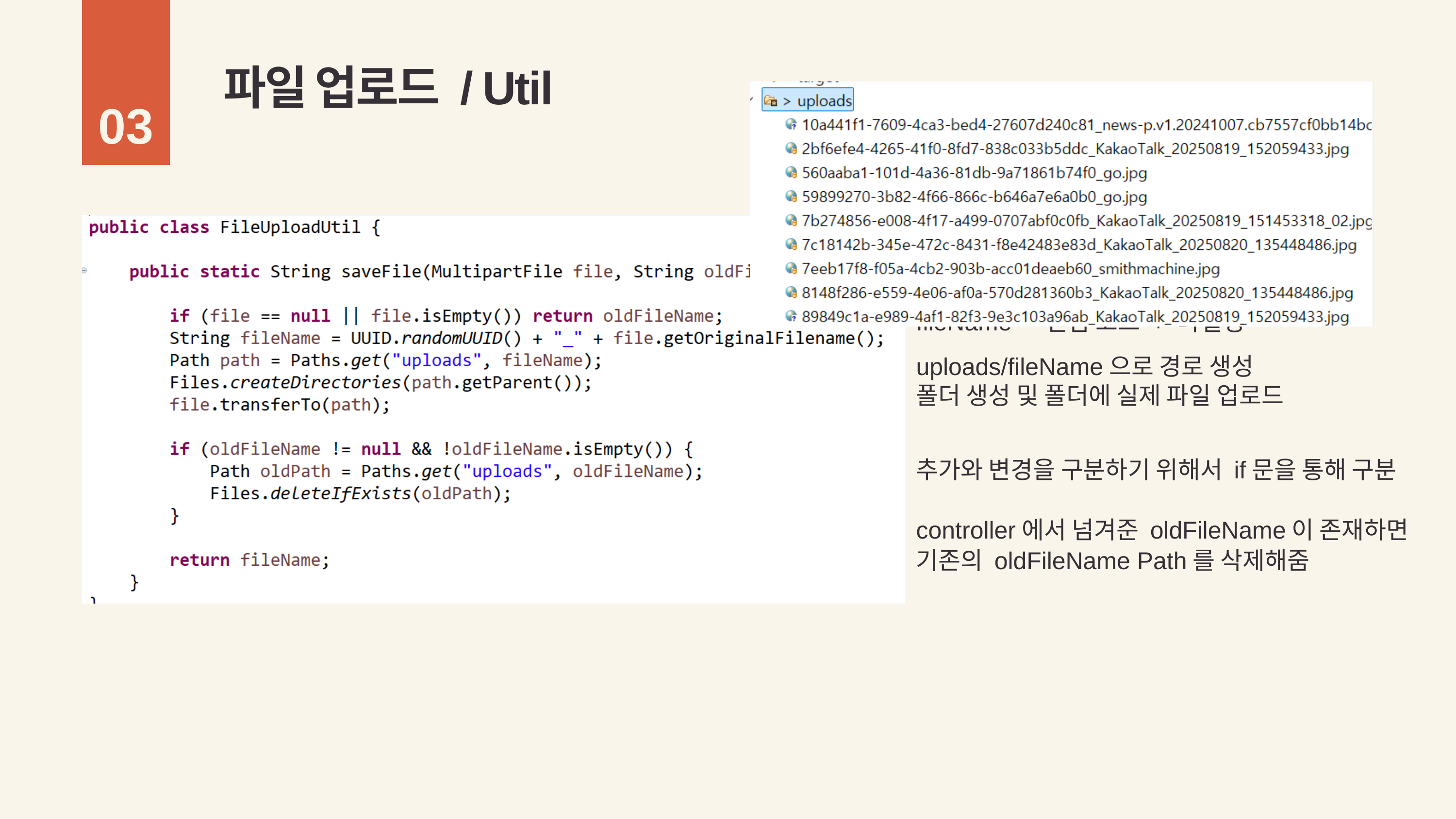

파일 업로드 / Util

03

fileName = 랜덤 코드 + 파일명
uploads/fileName으로 경로 생성
폴더 생성 및 폴더에 실제 파일 업로드
추가와 변경을 구분하기 위해서 if문을 통해 구분

controller에서 넘겨준 oldFileName이 존재하면
기존의 oldFileName Path를 삭제해줌